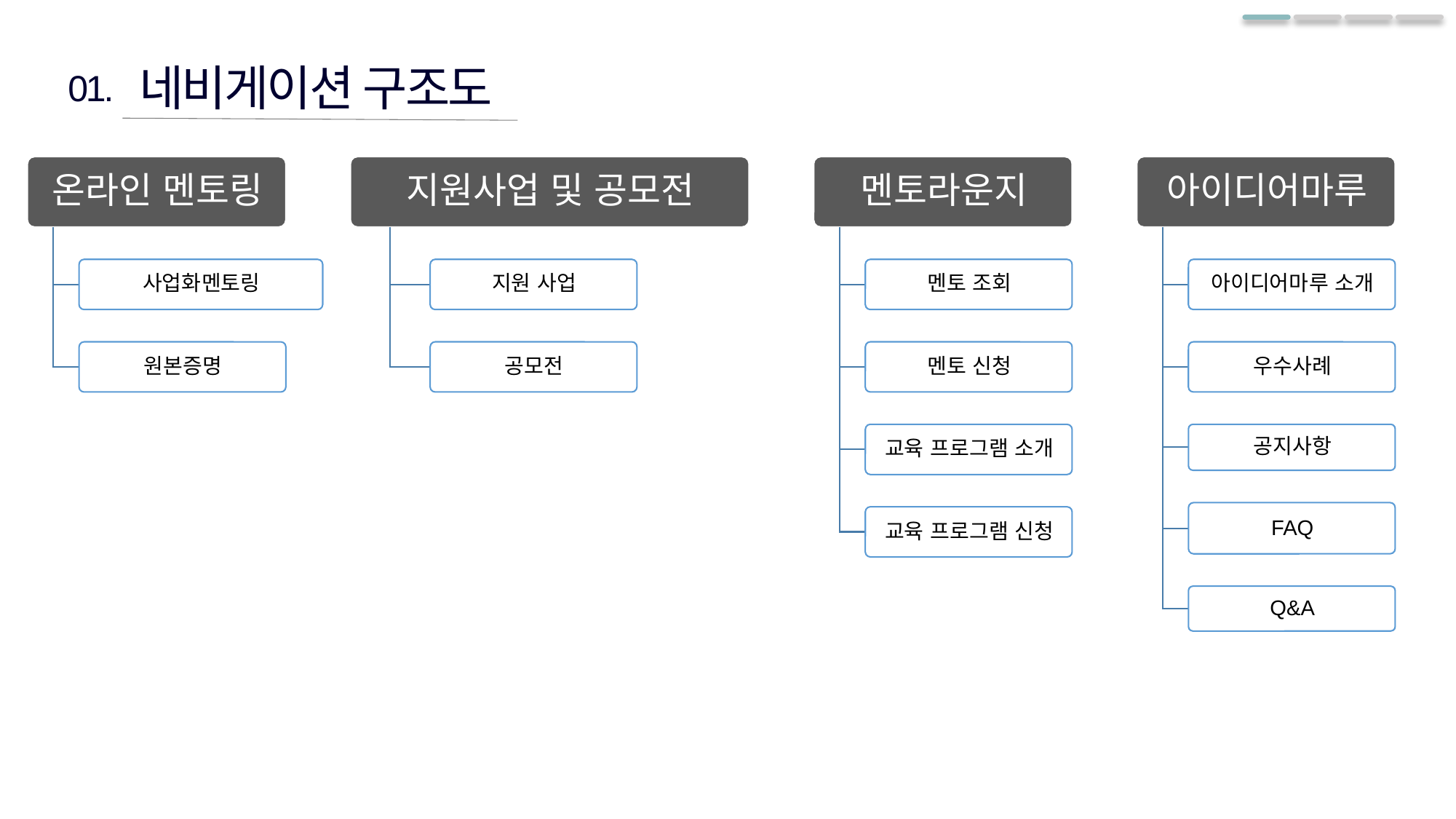

네비게이션 구조도
01.
온라인 멘토링
사업화멘토링
원본증명
지원사업 및 공모전
지원 사업
공모전
멘토라운지
멘토 조회
멘토 신청
교육 프로그램 소개
교육 프로그램 신청
아이디어마루
아이디어마루 소개
우수사례
공지사항
FAQ
Q&A